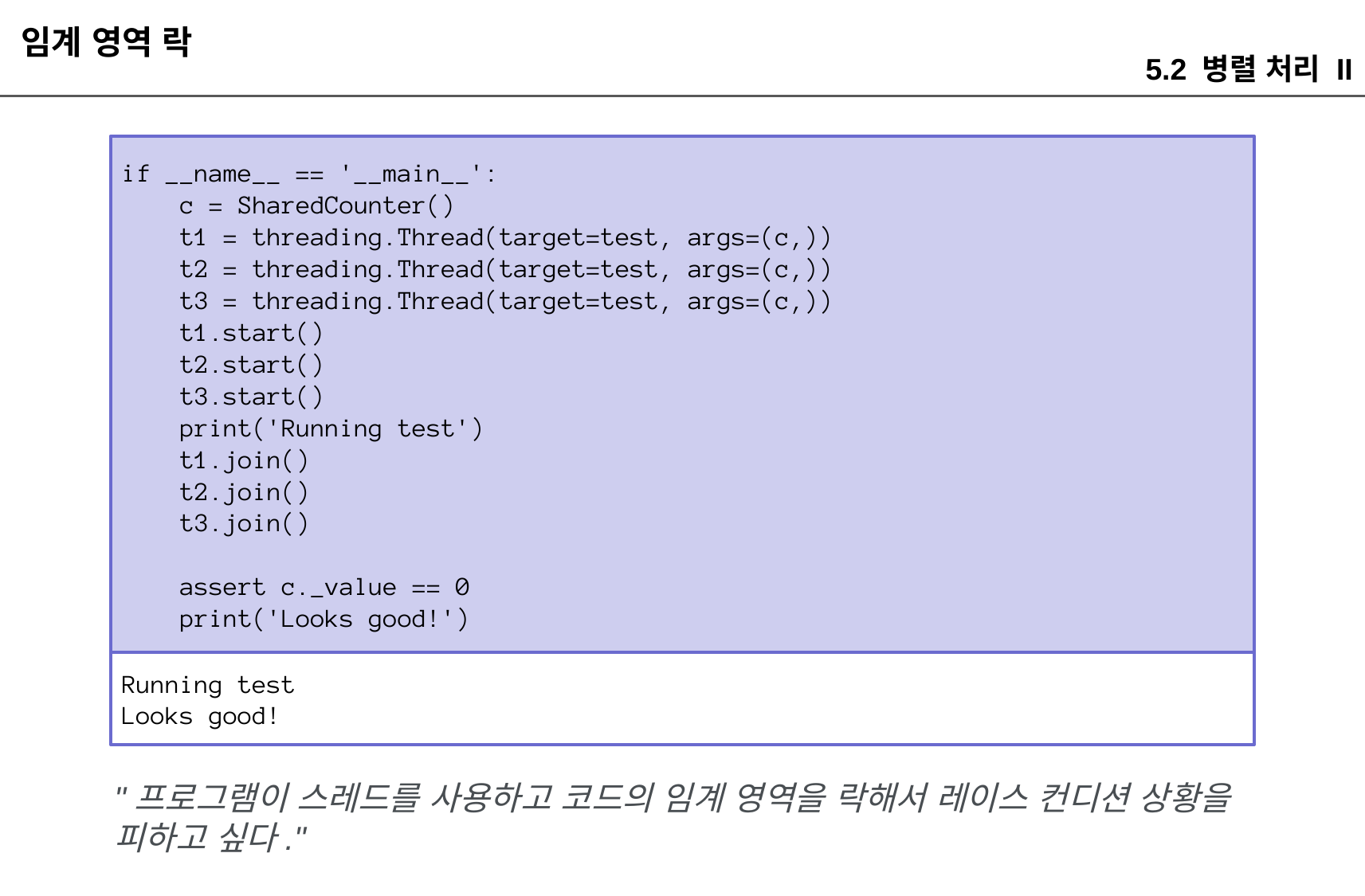

임계 영역 락
5.2 병렬 처리 II
if __name__ == '__main__':
    c = SharedCounter()
    t1 = threading.Thread(target=test, args=(c,))
    t2 = threading.Thread(target=test, args=(c,))
    t3 = threading.Thread(target=test, args=(c,))
    t1.start()
    t2.start()
    t3.start()
    print('Running test')
    t1.join()
    t2.join()
    t3.join()

    assert c._value == 0
    print('Looks good!')
Running test
Looks good!
"프로그램이 스레드를 사용하고 코드의 임계 영역을 락해서 레이스 컨디션 상황을 피하고 싶다."